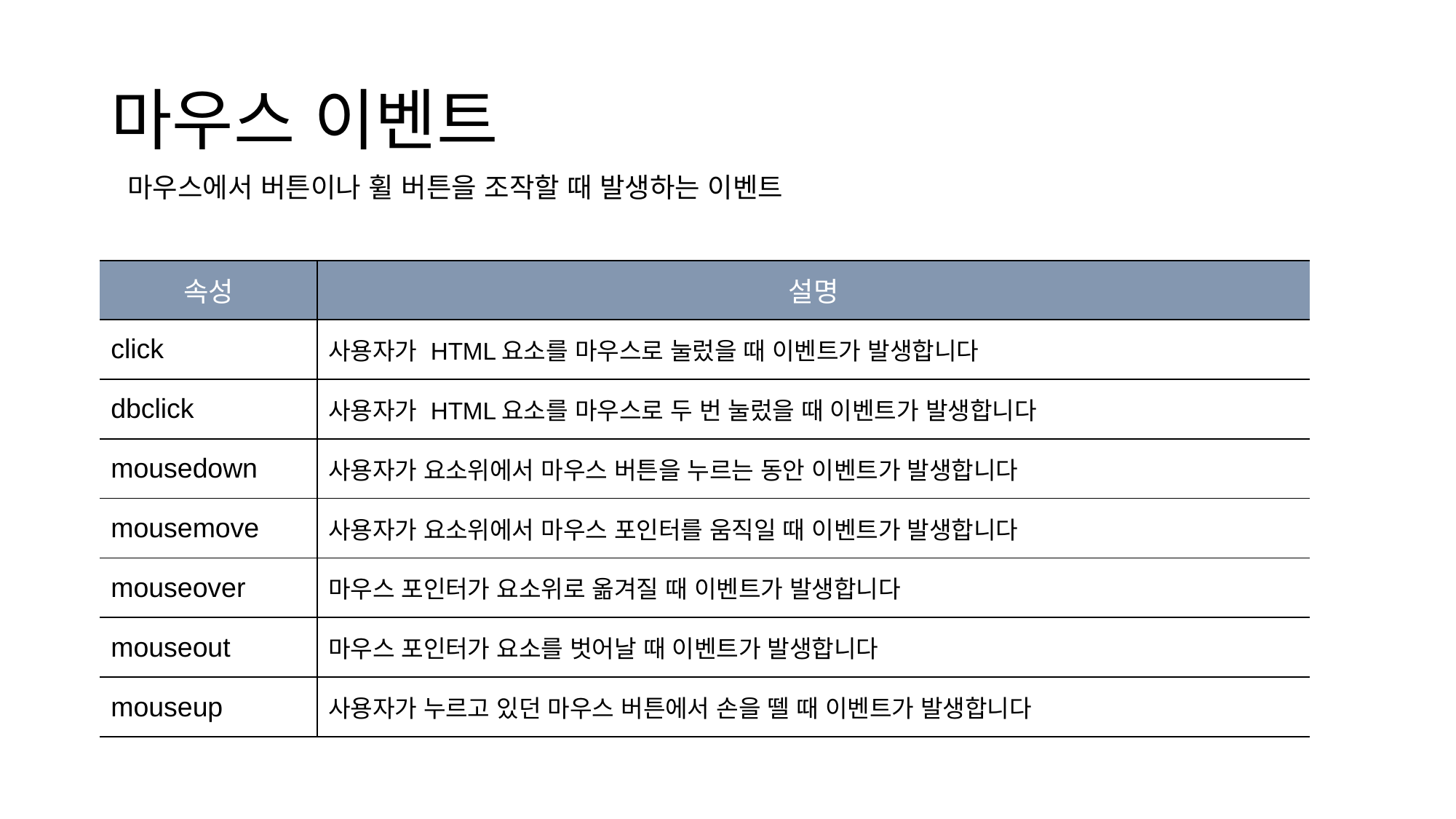

# 마우스 이벤트
마우스에서 버튼이나 휠 버튼을 조작할 때 발생하는 이벤트
| 속성 | 설명 |
| --- | --- |
| click | 사용자가 HTML요소를 마우스로 눌렀을 때 이벤트가 발생합니다 |
| dbclick | 사용자가 HTML요소를 마우스로 두 번 눌렀을 때 이벤트가 발생합니다 |
| mousedown | 사용자가 요소위에서 마우스 버튼을 누르는 동안 이벤트가 발생합니다 |
| mousemove | 사용자가 요소위에서 마우스 포인터를 움직일 때 이벤트가 발생합니다 |
| mouseover | 마우스 포인터가 요소위로 옮겨질 때 이벤트가 발생합니다 |
| mouseout | 마우스 포인터가 요소를 벗어날 때 이벤트가 발생합니다 |
| mouseup | 사용자가 누르고 있던 마우스 버튼에서 손을 뗄 때 이벤트가 발생합니다 |